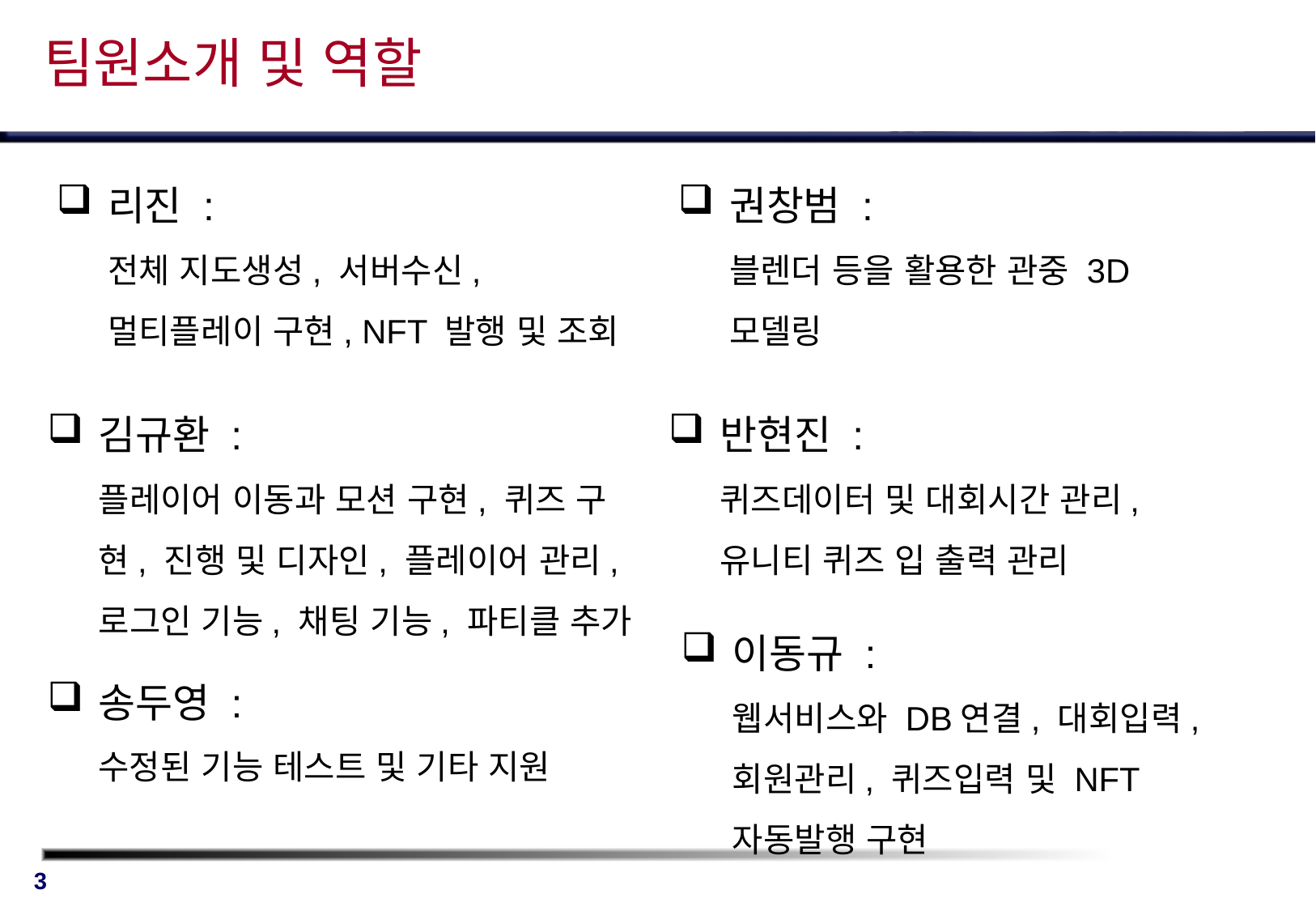

# 팀원소개 및 역할
리진 :
전체 지도생성, 서버수신, 멀티플레이 구현, NFT 발행 및 조회

권창범 :
블렌더 등을 활용한 관중 3D 모델링

김규환 :
플레이어 이동과 모션 구현, 퀴즈 구현, 진행 및 디자인, 플레이어 관리, 로그인 기능, 채팅 기능, 파티클 추가

반현진 :
퀴즈데이터 및 대회시간 관리, 유니티 퀴즈 입 출력 관리

이동규 :
웹서비스와 DB연결, 대회입력, 회원관리, 퀴즈입력 및 NFT 자동발행 구현

송두영 :
수정된 기능 테스트 및 기타 지원